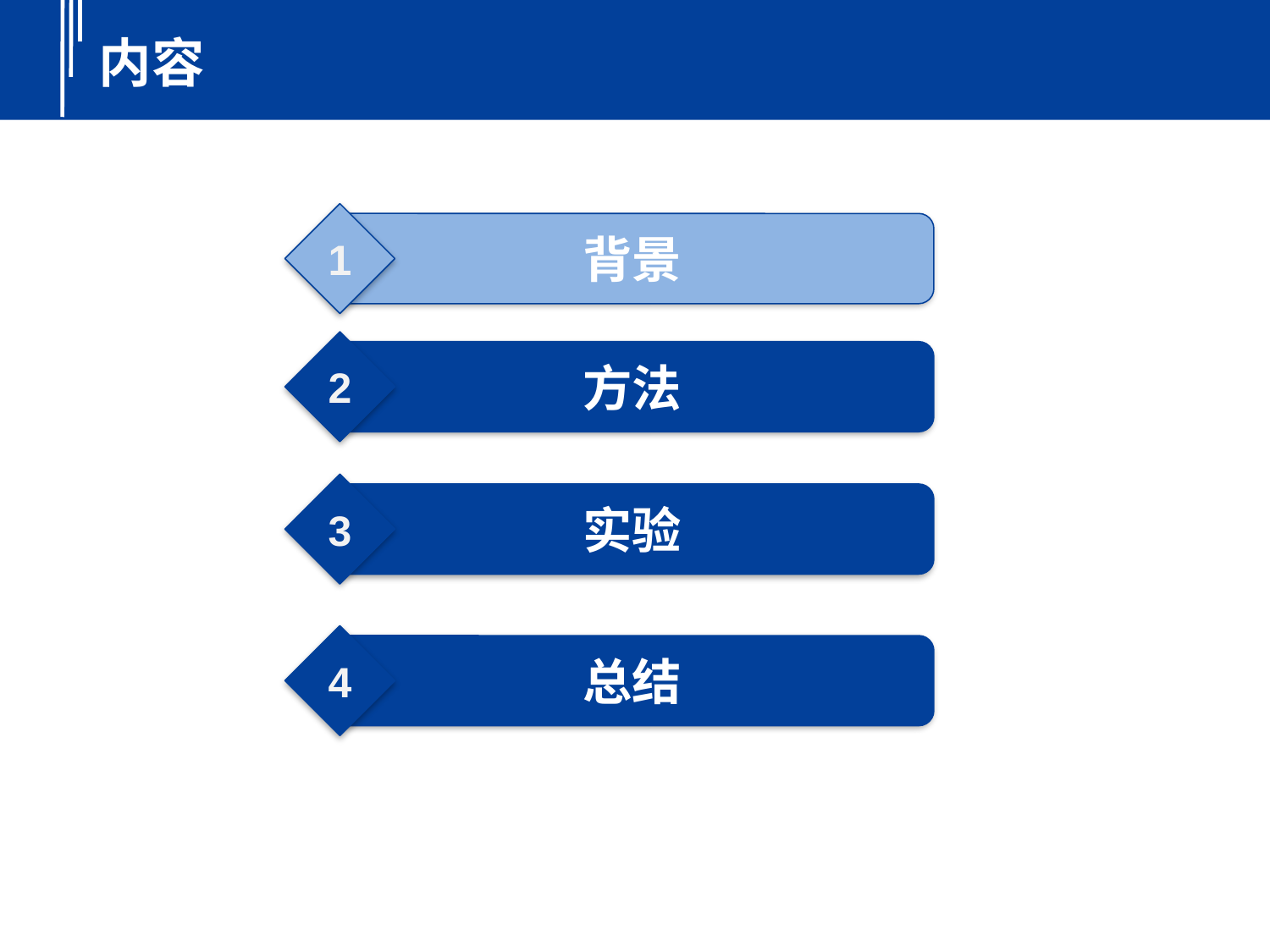

内容
1
背景
2
方法
3
实验
4
总结